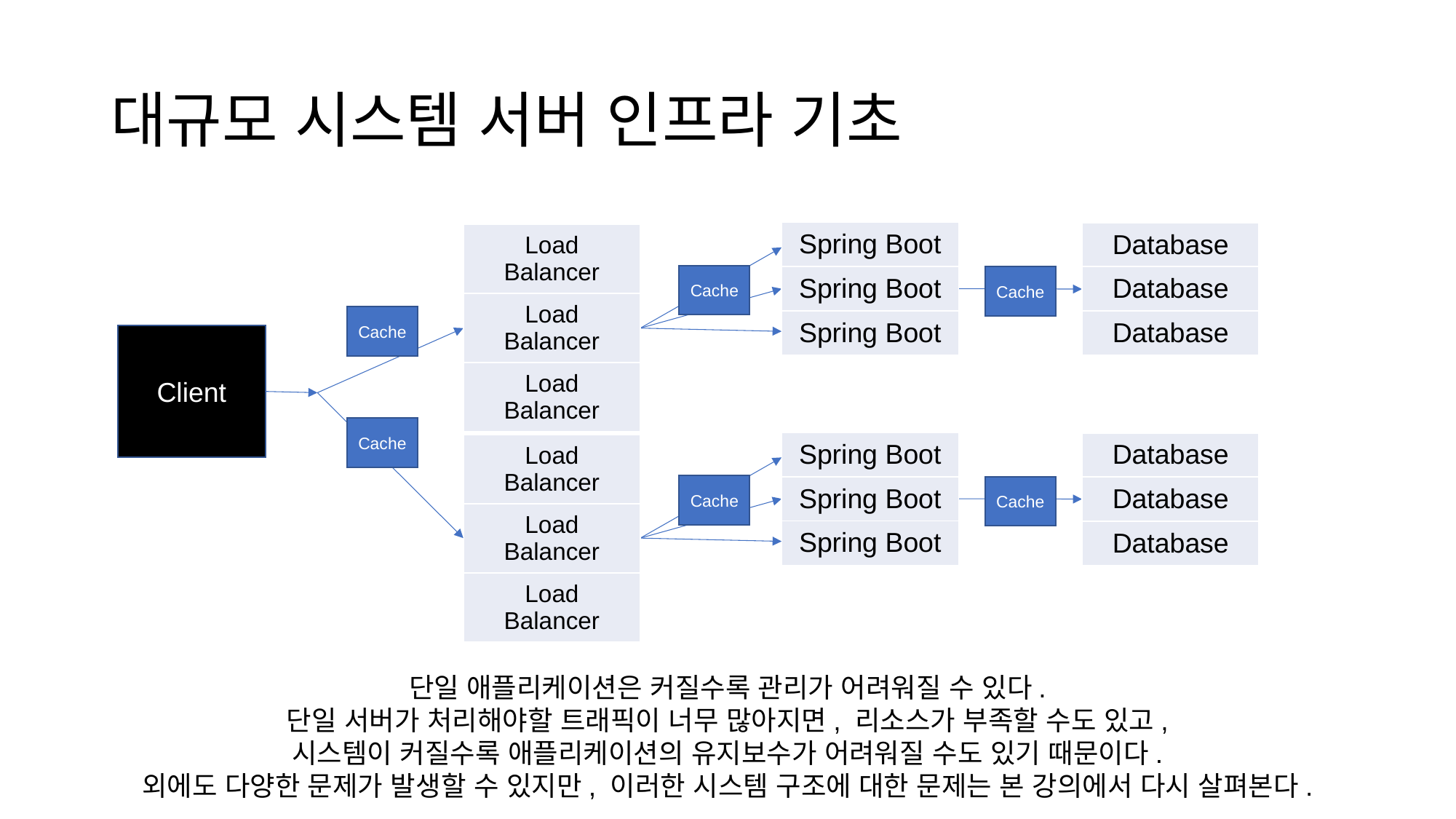

# 대규모 시스템 서버 인프라 기초
| Spring Boot |
| --- |
| Spring Boot |
| Spring Boot |
| Database |
| --- |
| Database |
| Database |
| Load Balancer |
| --- |
| Load Balancer |
| Load Balancer |
Cache
Cache
Cache
Client
Cache
| Spring Boot |
| --- |
| Spring Boot |
| Spring Boot |
| Database |
| --- |
| Database |
| Database |
| Load Balancer |
| --- |
| Load Balancer |
| Load Balancer |
Cache
Cache
단일 애플리케이션은 커질수록 관리가 어려워질 수 있다.
단일 서버가 처리해야할 트래픽이 너무 많아지면, 리소스가 부족할 수도 있고,
시스템이 커질수록 애플리케이션의 유지보수가 어려워질 수도 있기 때문이다.
외에도 다양한 문제가 발생할 수 있지만, 이러한 시스템 구조에 대한 문제는 본 강의에서 다시 살펴본다.